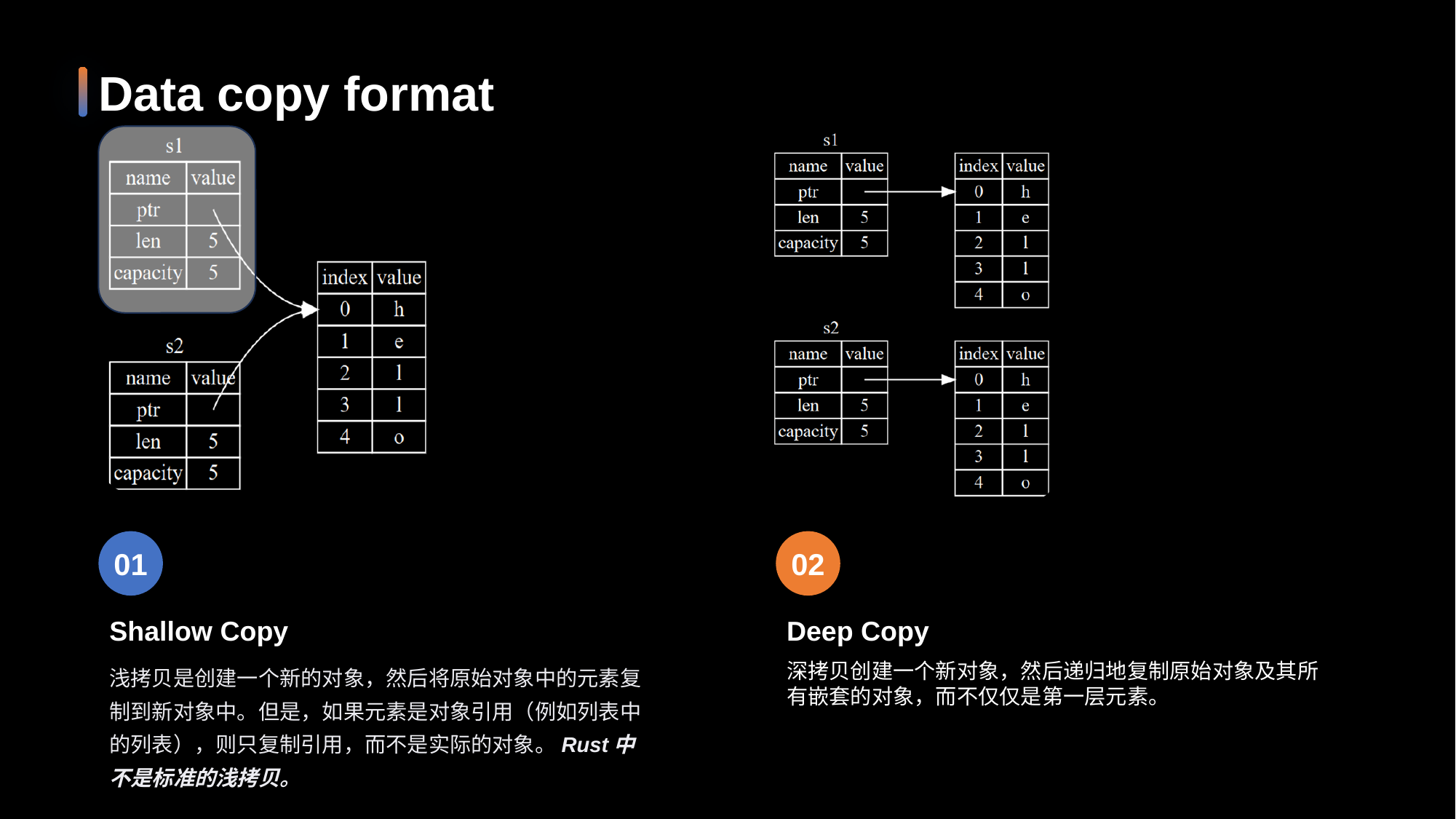

Data copy format

01
Shallow Copy
浅拷贝是创建一个新的对象，然后将原始对象中的元素复制到新对象中。但是，如果元素是对象引用（例如列表中的列表），则只复制引用，而不是实际的对象。Rust中不是标准的浅拷贝。

02
Deep Copy
深拷贝创建一个新对象，然后递归地复制原始对象及其所有嵌套的对象，而不仅仅是第一层元素。